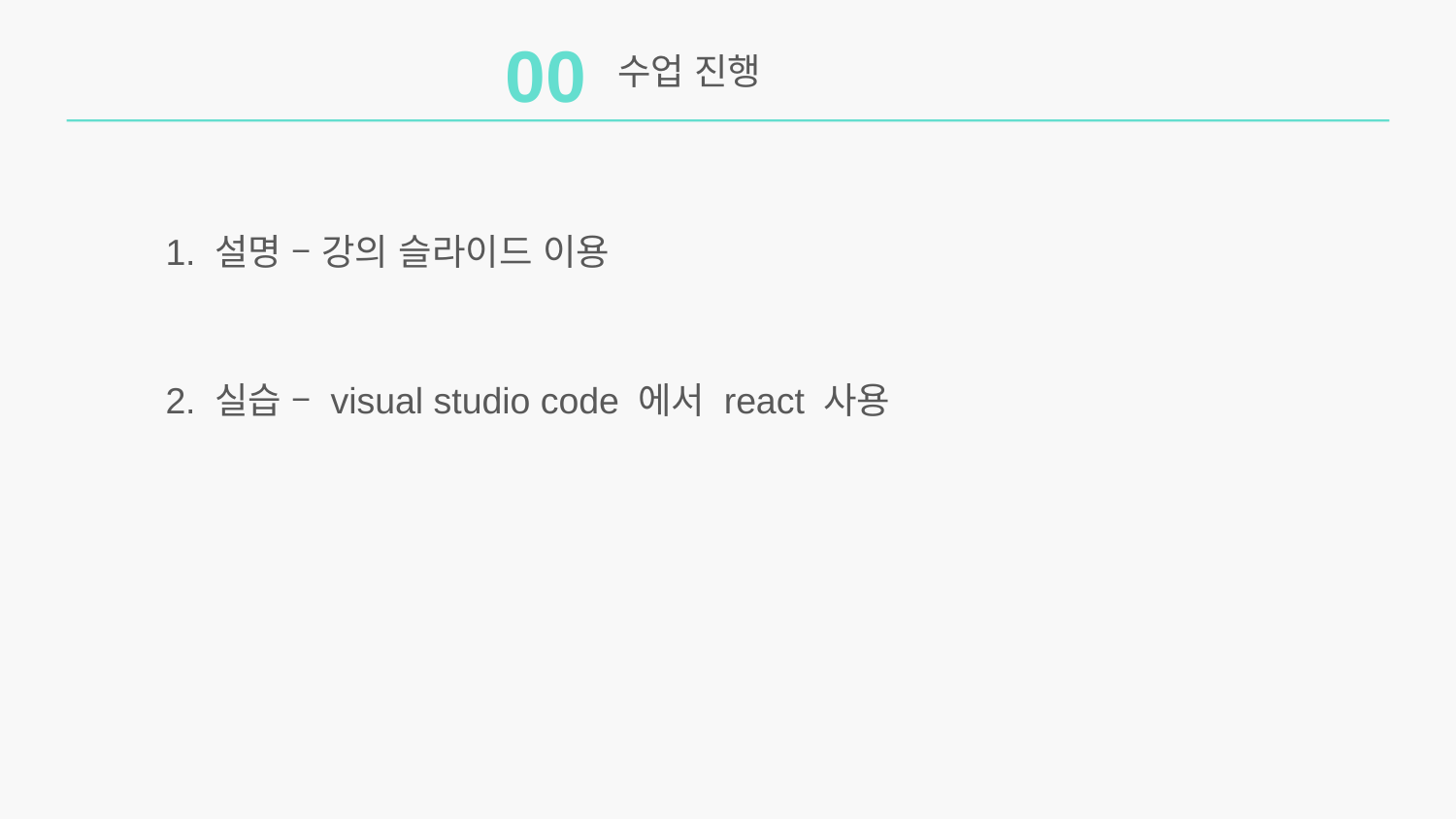

00
수업 진행

1. 설명 – 강의 슬라이드 이용
2. 실습 – visual studio code 에서 react 사용